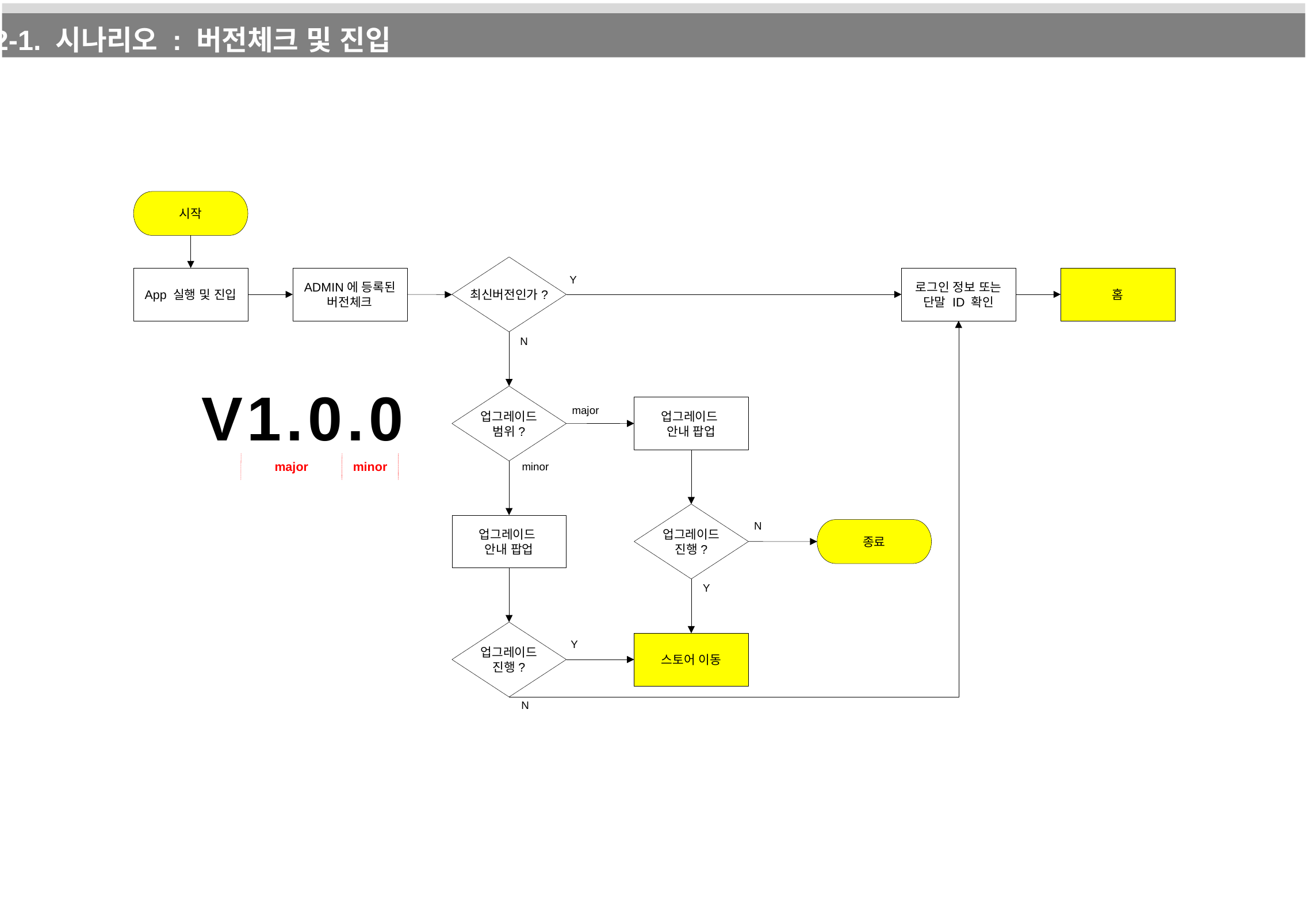

2-1. 시나리오 : 버전체크 및 진입
시작
최신버전인가?
App 실행 및 진입
ADMIN에 등록된
버전체크
로그인 정보 또는
단말 ID 확인
홈
Y
N
업그레이드
범위?
업그레이드
안내 팝업
major
minor
업그레이드
진행?
업그레이드
안내 팝업
N
종료
Y
업그레이드
진행?
스토어 이동
Y
N
V1.0.0
major
minor